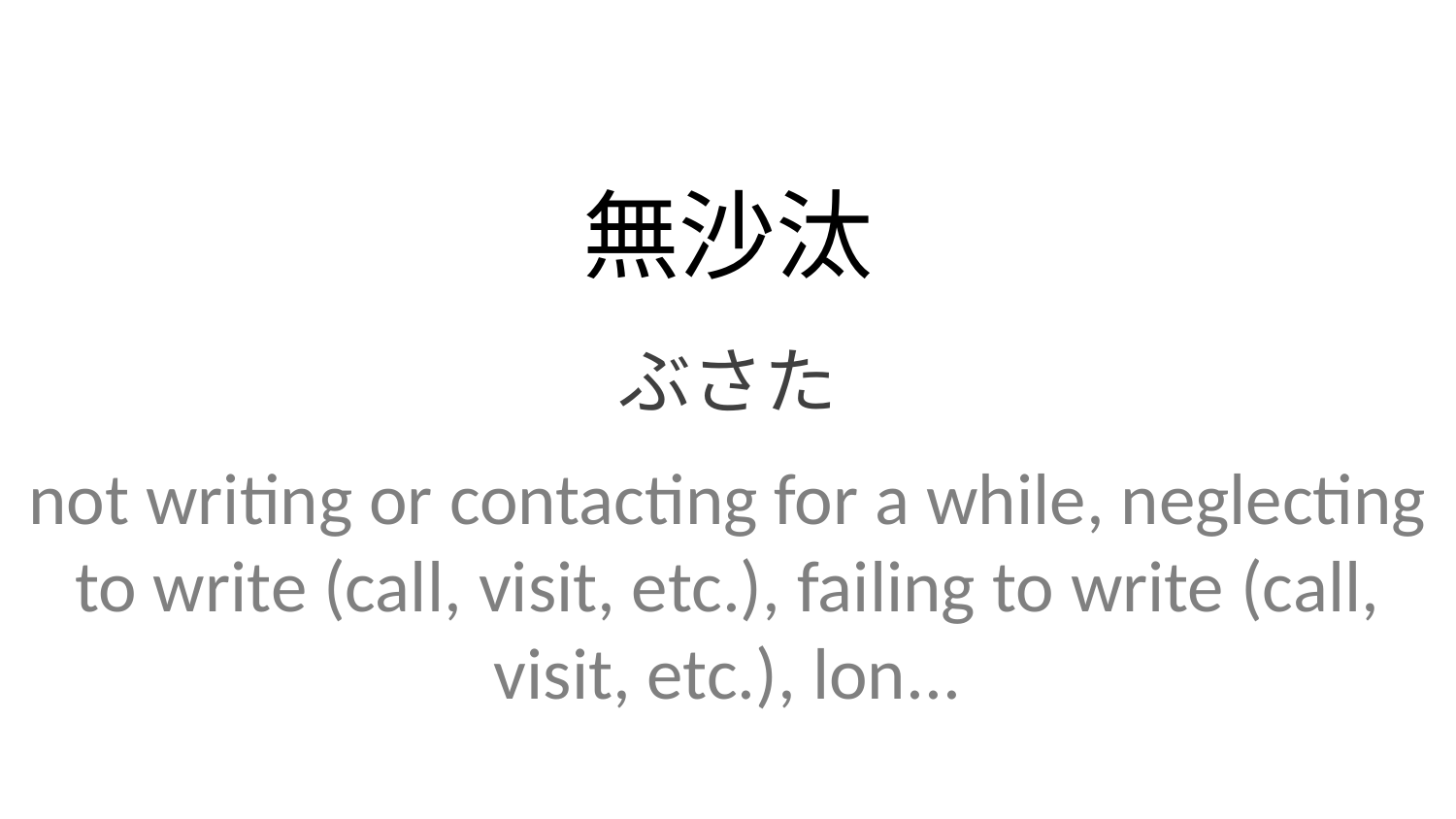

無沙汰

ぶさた
not writing or contacting for a while, neglecting to write (call, visit, etc.), failing to write (call, visit, etc.), lon...